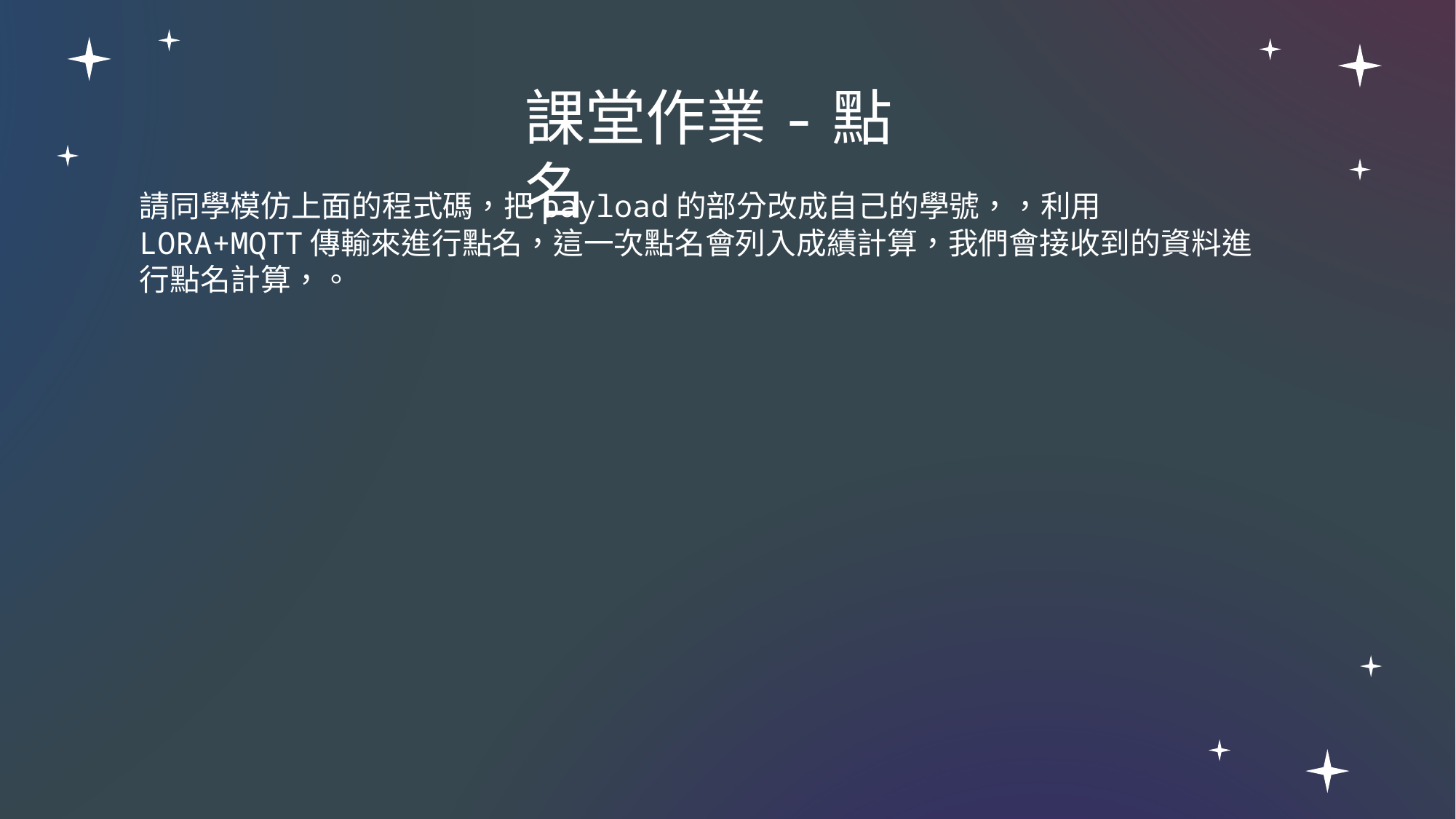

課堂作業-點名
請同學模仿上面的程式碼，把payload的部分改成自己的學號，，利用LORA+MQTT傳輸來進行點名，這一次點名會列入成績計算，我們會接收到的資料進行點名計算，。